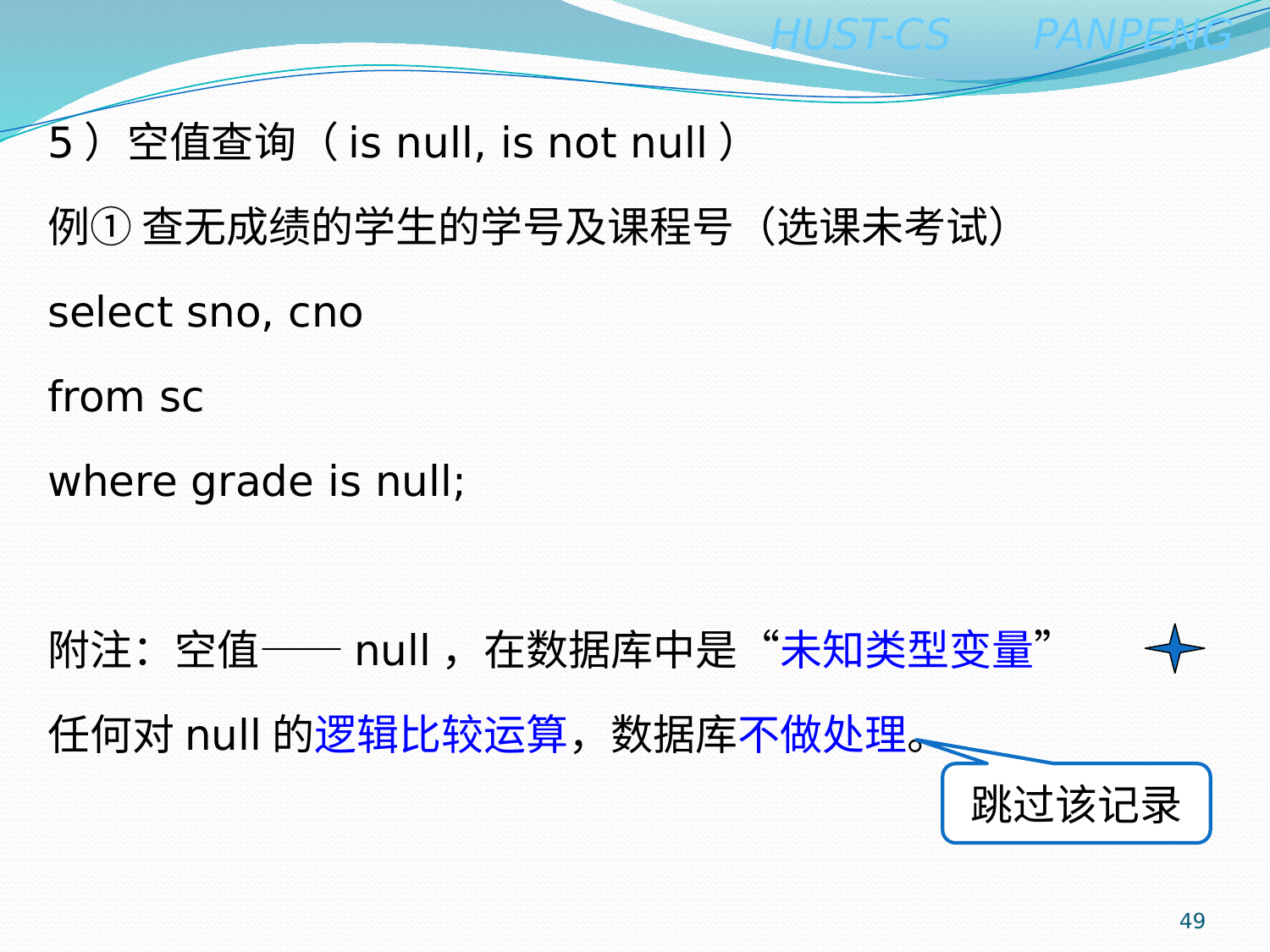

5）空值查询（is null, is not null）
例① 查无成绩的学生的学号及课程号（选课未考试）
select sno, cno
from sc
where grade is null;

附注：空值——null，在数据库中是“未知类型变量”
任何对null的逻辑比较运算，数据库不做处理。

跳过该记录
49